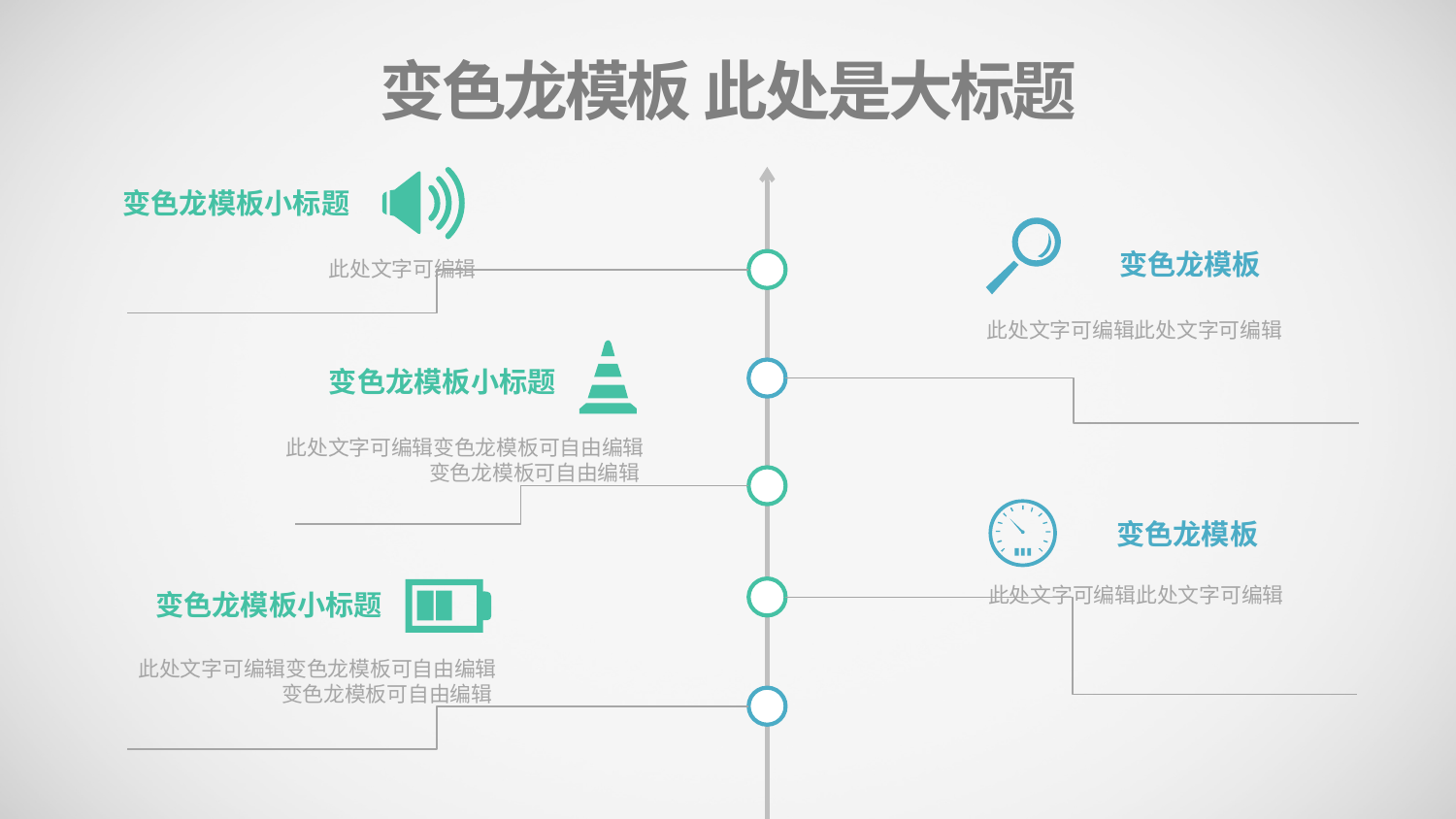

变色龙模板 此处是大标题

变色龙模板小标题

变色龙模板

此处文字可编辑
此处文字可编辑此处文字可编辑

变色龙模板小标题
此处文字可编辑变色龙模板可自由编辑变色龙模板可自由编辑

变色龙模板
此处文字可编辑此处文字可编辑

变色龙模板小标题
此处文字可编辑变色龙模板可自由编辑变色龙模板可自由编辑